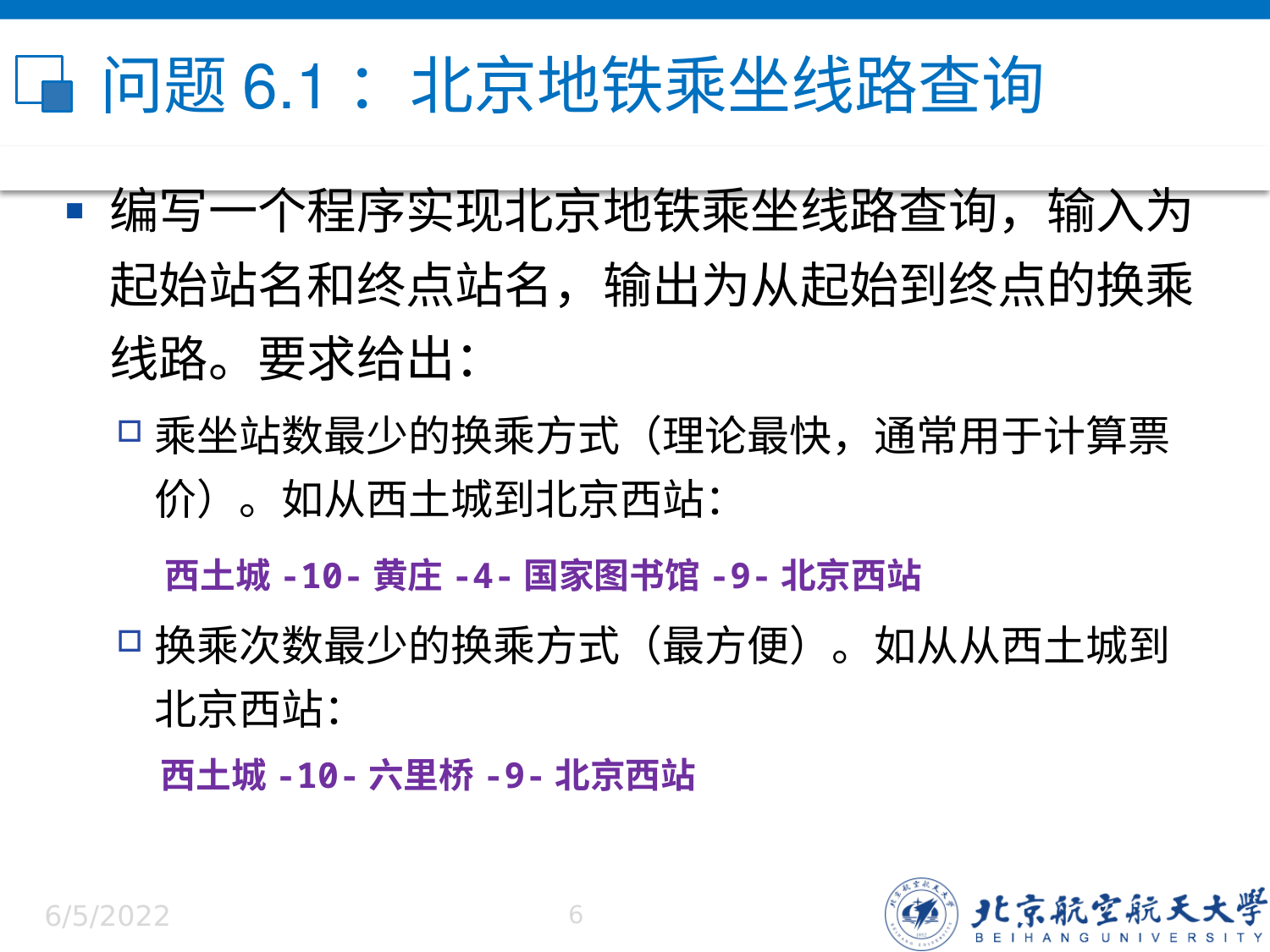

# 问题6.1：北京地铁乘坐线路查询
编写一个程序实现北京地铁乘坐线路查询，输入为起始站名和终点站名，输出为从起始到终点的换乘线路。要求给出：
乘坐站数最少的换乘方式（理论最快，通常用于计算票价）。如从西土城到北京西站：
    西土城-10-黄庄-4-国家图书馆-9-北京西站
换乘次数最少的换乘方式（最方便）。如从从西土城到北京西站：
西土城-10-六里桥-9-北京西站

6/5/2022
6